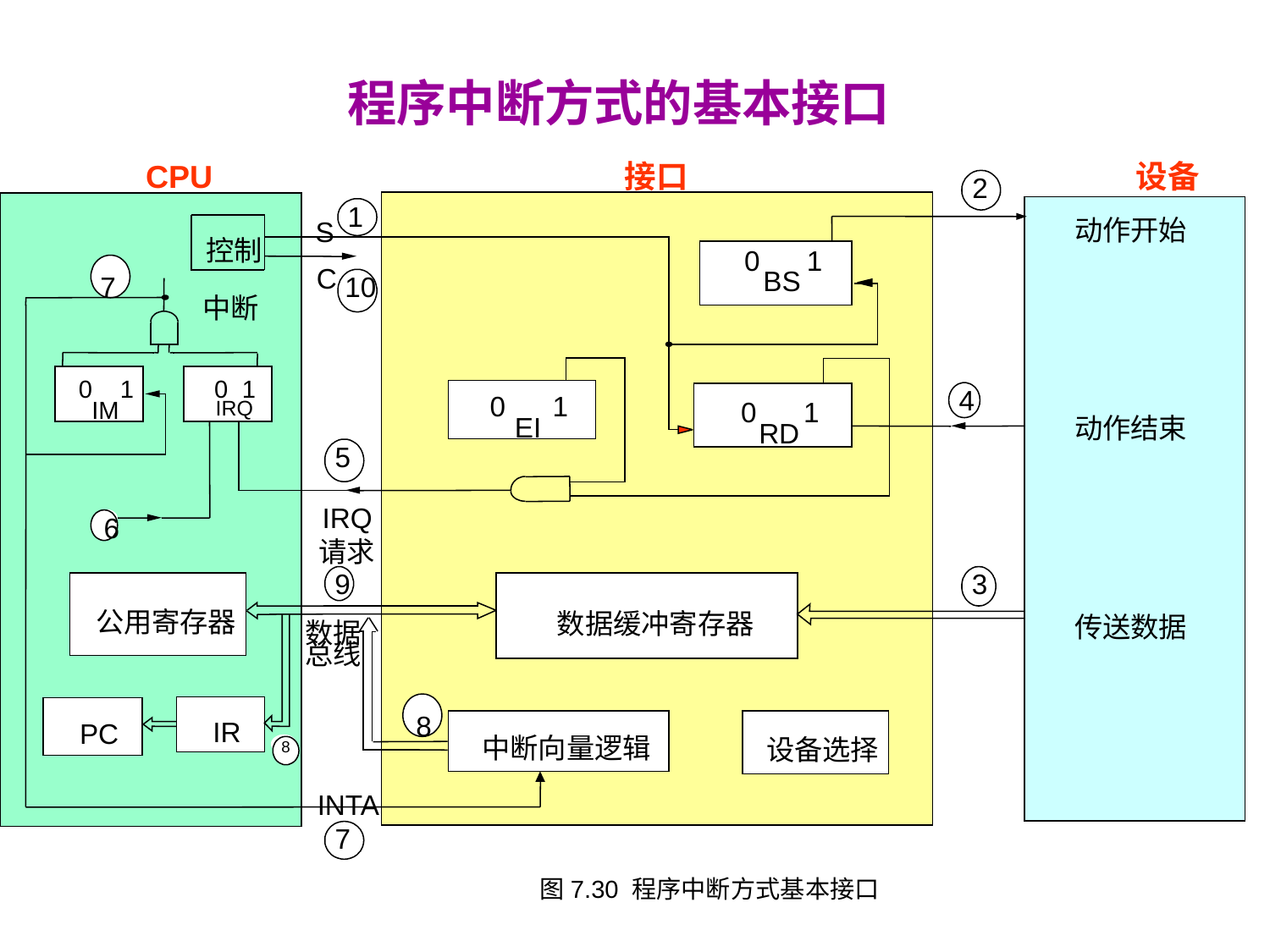

程序中断方式的基本接口
接口
设备
CPU

2

1
动作开始
S

控制

0      1

C
BS

7

10

中断

0    1
0  1

4

0      1

IM
IRQ
0      1

EI
动作结束
RD

5

IRQ
请求

6

9

3

公用寄存器
数据缓冲寄存器
传送数据

数据

总线

8

IR

PC

中断向量逻辑
设备选择

8

INTA

7
图7.30 程序中断方式基本接口